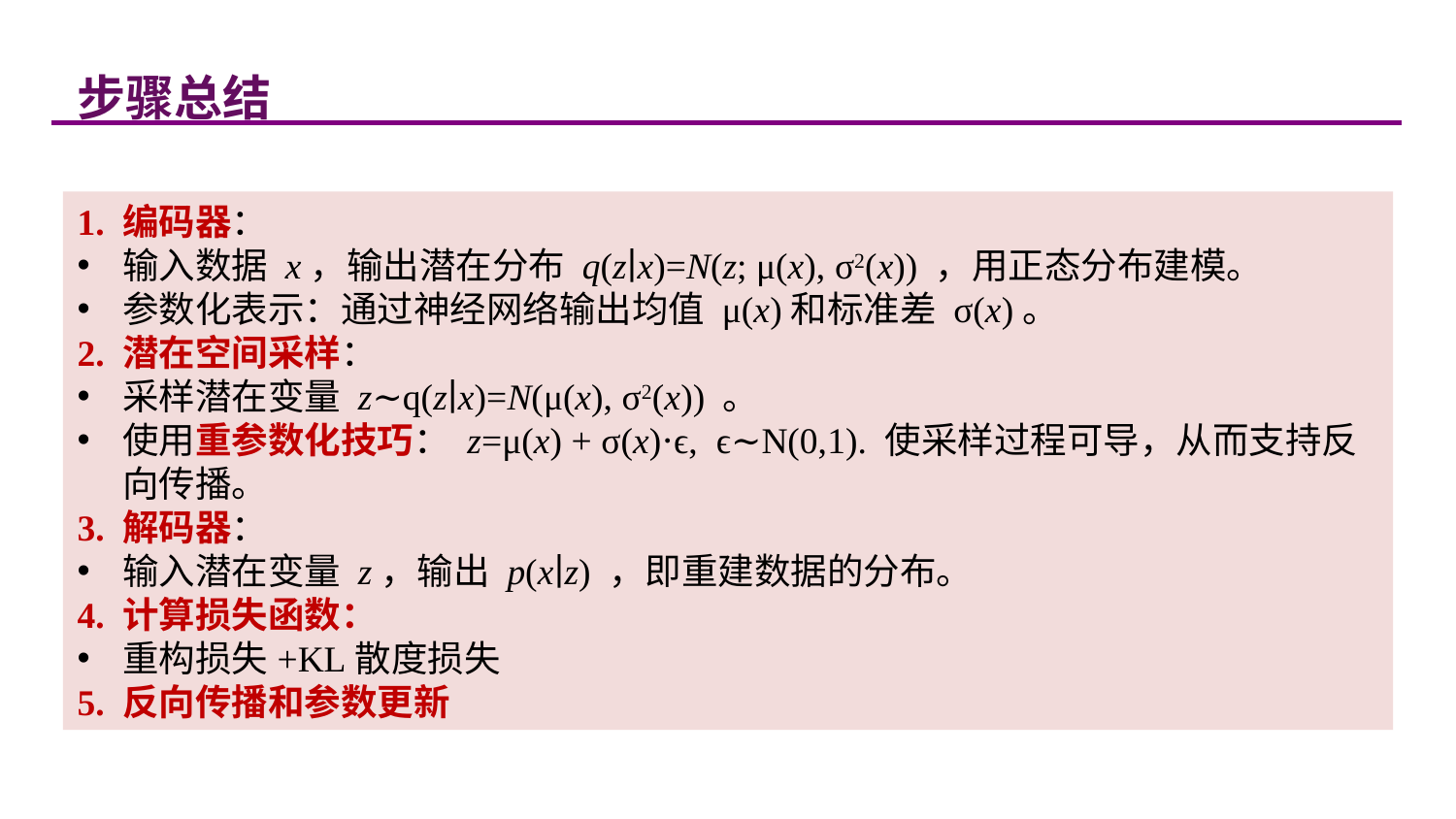

步骤总结
1. 编码器：
输入数据 x，输出潜在分布 q(z∣x)=N(z; μ(x), σ2(x)) ，用正态分布建模。
参数化表示：通过神经网络输出均值 μ(x)和标准差 σ(x)。
2. 潜在空间采样：
采样潜在变量 z∼q(z∣x)=N(μ(x), σ2(x)) 。
使用重参数化技巧： z=μ(x) + σ(x)⋅ϵ,  ϵ∼N(0,1). 使采样过程可导，从而支持反向传播。
3. 解码器：
输入潜在变量 z，输出 p(x∣z) ，即重建数据的分布。
4. 计算损失函数：
重构损失+KL散度损失
5. 反向传播和参数更新